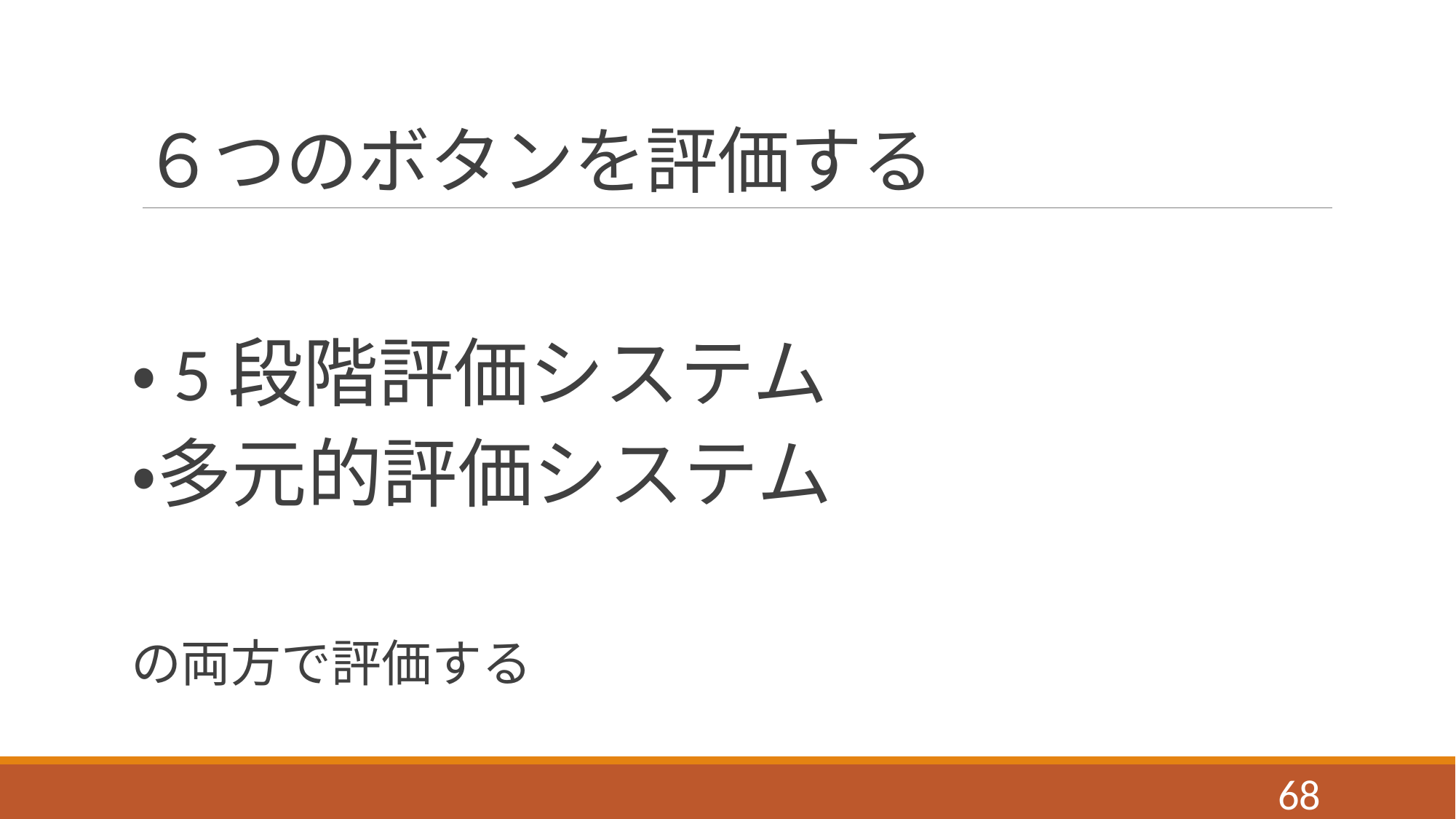

# ６つのボタンを評価する

・5段階評価システム
・多元的評価システム

の両方で評価する
68